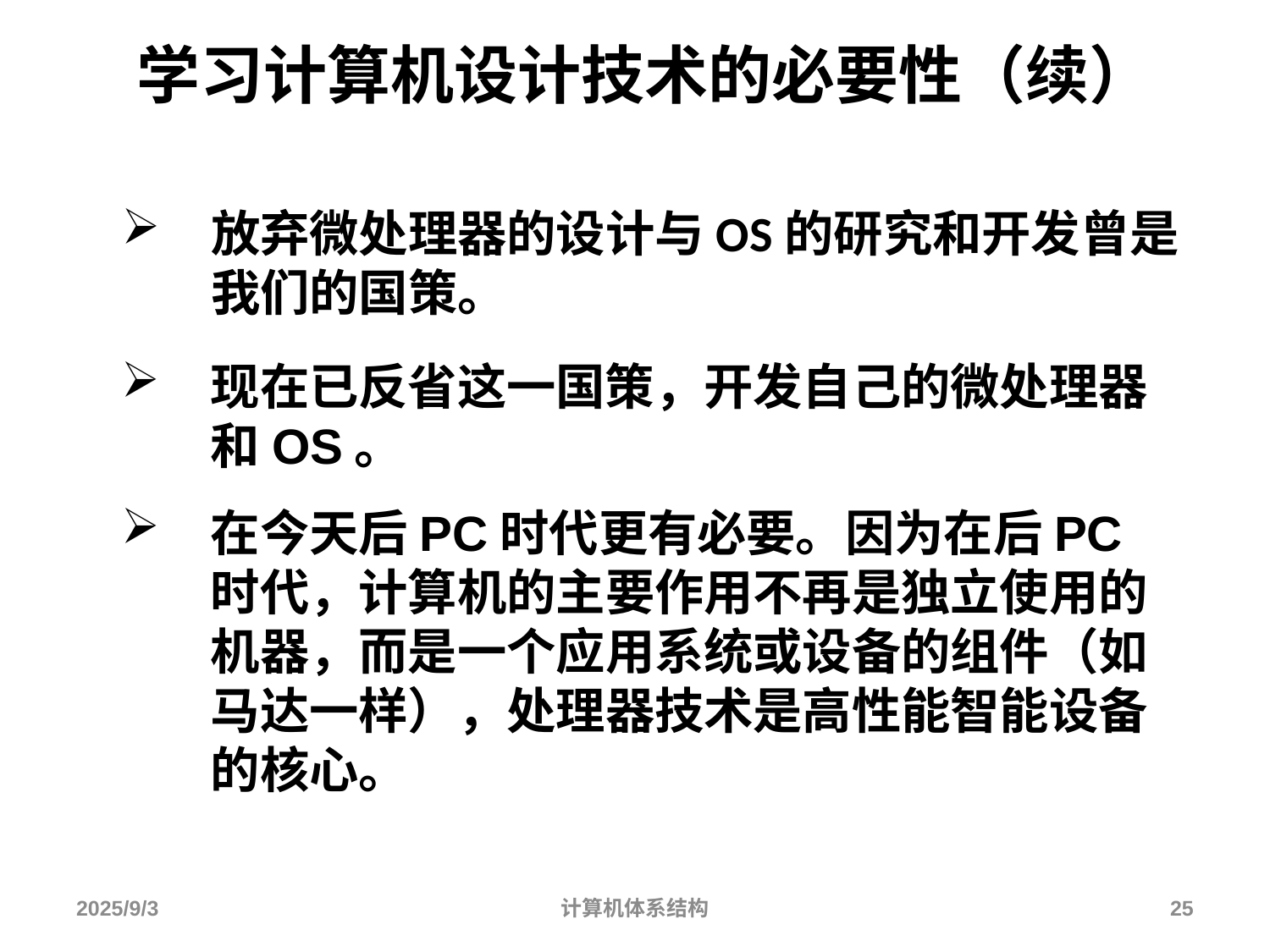

# 学习计算机设计技术的必要性（续）
放弃微处理器的设计与OS的研究和开发曾是我们的国策。
现在已反省这一国策，开发自己的微处理器和OS。
在今天后PC时代更有必要。因为在后PC时代，计算机的主要作用不再是独立使用的机器，而是一个应用系统或设备的组件（如马达一样），处理器技术是高性能智能设备的核心。
2025/9/3
计算机体系结构
25